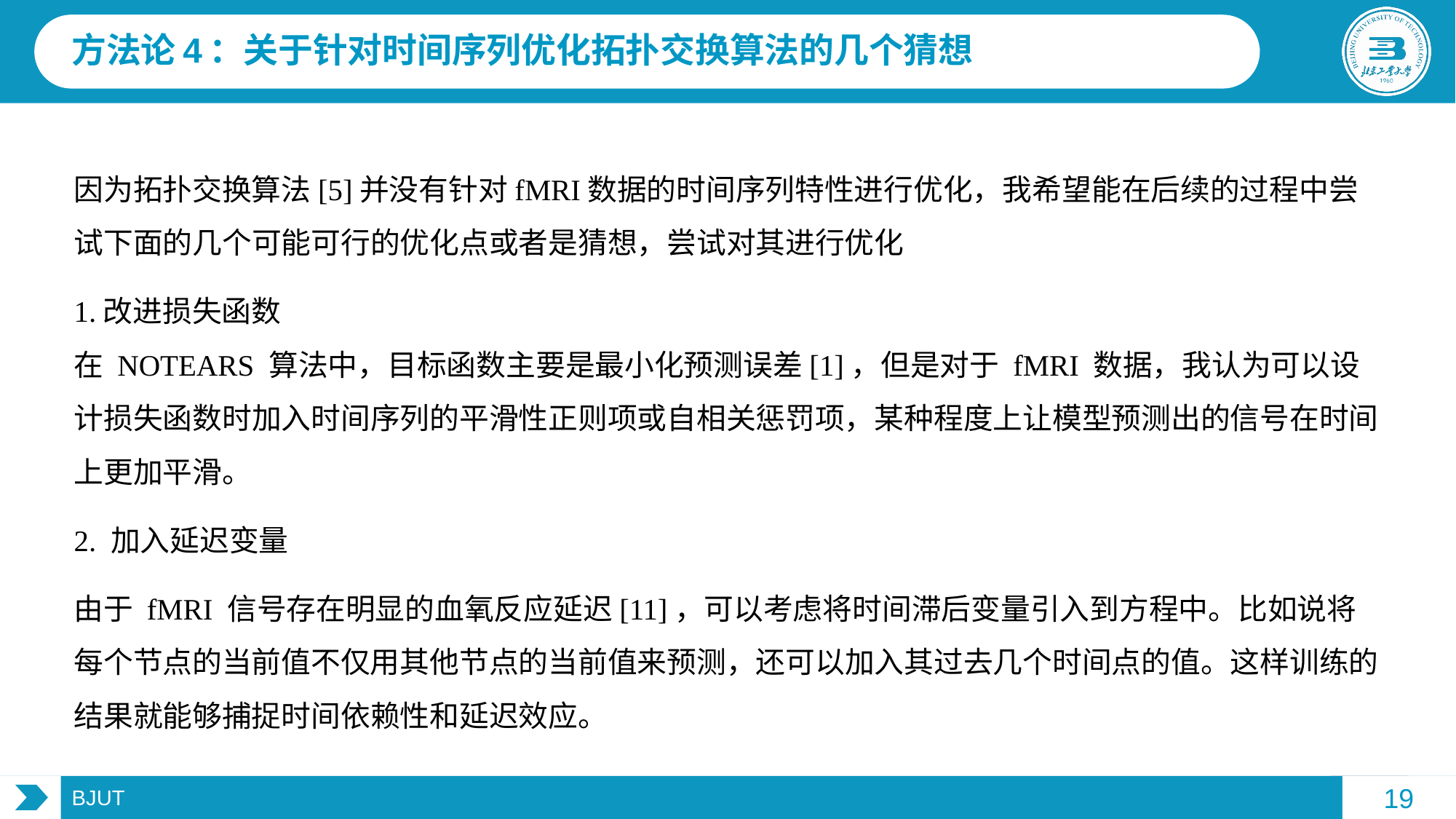

# 方法论4：关于针对时间序列优化拓扑交换算法的几个猜想
因为拓扑交换算法[5]并没有针对fMRI数据的时间序列特性进行优化，我希望能在后续的过程中尝试下面的几个可能可行的优化点或者是猜想，尝试对其进行优化
1.改进损失函数
在 NOTEARS 算法中，目标函数主要是最小化预测误差[1]，但是对于 fMRI 数据，我认为可以设计损失函数时加入时间序列的平滑性正则项或自相关惩罚项，某种程度上让模型预测出的信号在时间上更加平滑。
2. 加入延迟变量
由于 fMRI 信号存在明显的血氧反应延迟[11]，可以考虑将时间滞后变量引入到方程中。比如说将每个节点的当前值不仅用其他节点的当前值来预测，还可以加入其过去几个时间点的值。这样训练的结果就能够捕捉时间依赖性和延迟效应。